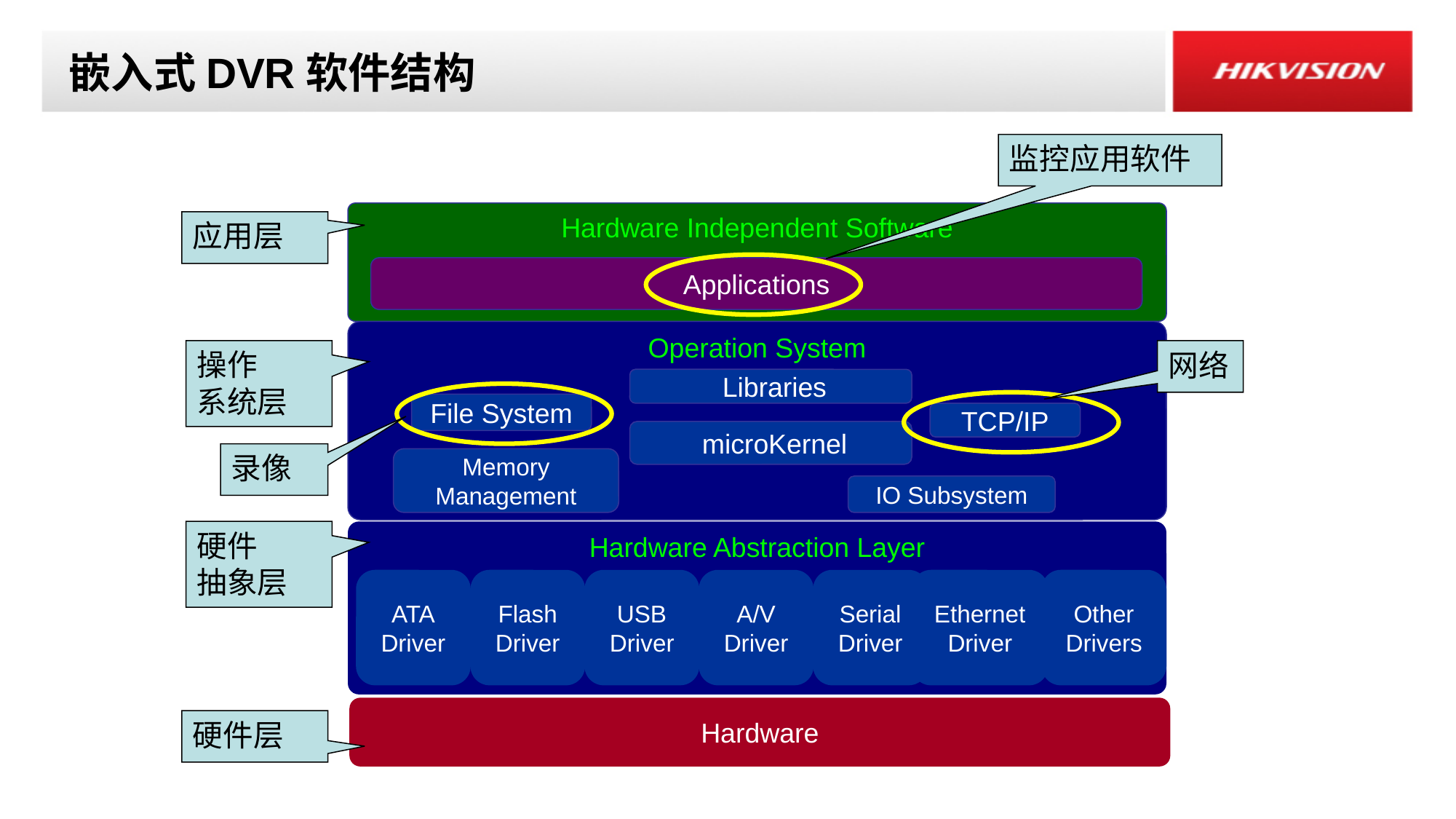

嵌入式DVR软件结构
监控应用软件
Hardware Independent Software
应用层

Applications
Operation System
网络
操作
系统层
 Libraries

File System
TCP/IP
 microKernel
录像
Memory Management
IO Subsystem
硬件
抽象层
Hardware Abstraction Layer
ATA
Driver
Flash
Driver
USB
Driver
A/V
Driver
Serial
Driver
Ethernet
Driver
Other
Drivers
Hardware
硬件层